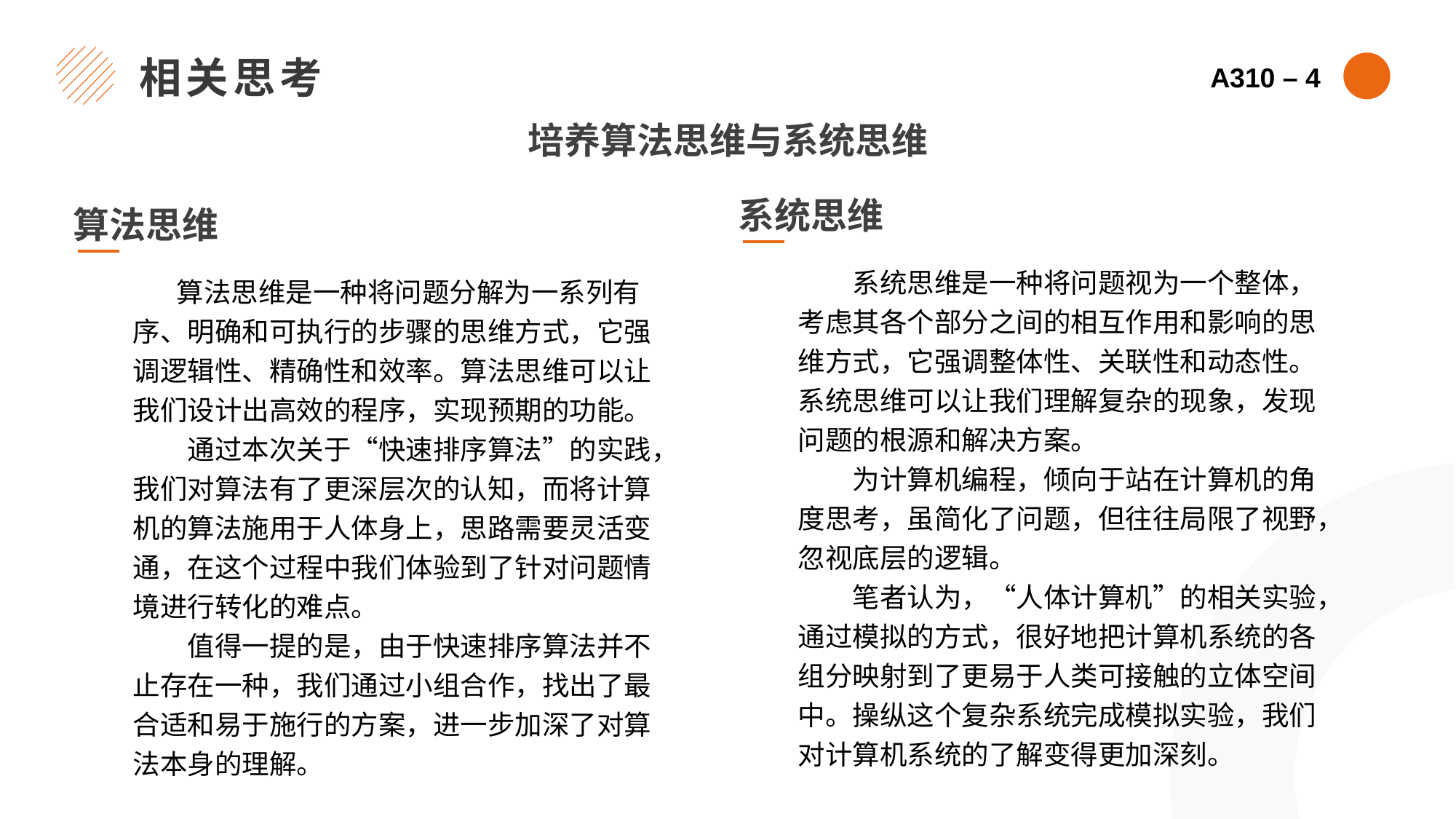

相关思考

A310 – 4
培养算法思维与系统思维
系统思维
算法思维
　　系统思维是一种将问题视为一个整体，考虑其各个部分之间的相互作用和影响的思维方式，它强调整体性、关联性和动态性。系统思维可以让我们理解复杂的现象，发现问题的根源和解决方案。
　　为计算机编程，倾向于站在计算机的角度思考，虽简化了问题，但往往局限了视野，忽视底层的逻辑。
　　笔者认为，“人体计算机”的相关实验，通过模拟的方式，很好地把计算机系统的各组分映射到了更易于人类可接触的立体空间中。操纵这个复杂系统完成模拟实验，我们对计算机系统的了解变得更加深刻。
      算法思维是一种将问题分解为一系列有序、明确和可执行的步骤的思维方式，它强调逻辑性、精确性和效率。算法思维可以让我们设计出高效的程序，实现预期的功能。
　　通过本次关于“快速排序算法”的实践，我们对算法有了更深层次的认知，而将计算机的算法施用于人体身上，思路需要灵活变通，在这个过程中我们体验到了针对问题情境进行转化的难点。
　　值得一提的是，由于快速排序算法并不止存在一种，我们通过小组合作，找出了最合适和易于施行的方案，进一步加深了对算法本身的理解。